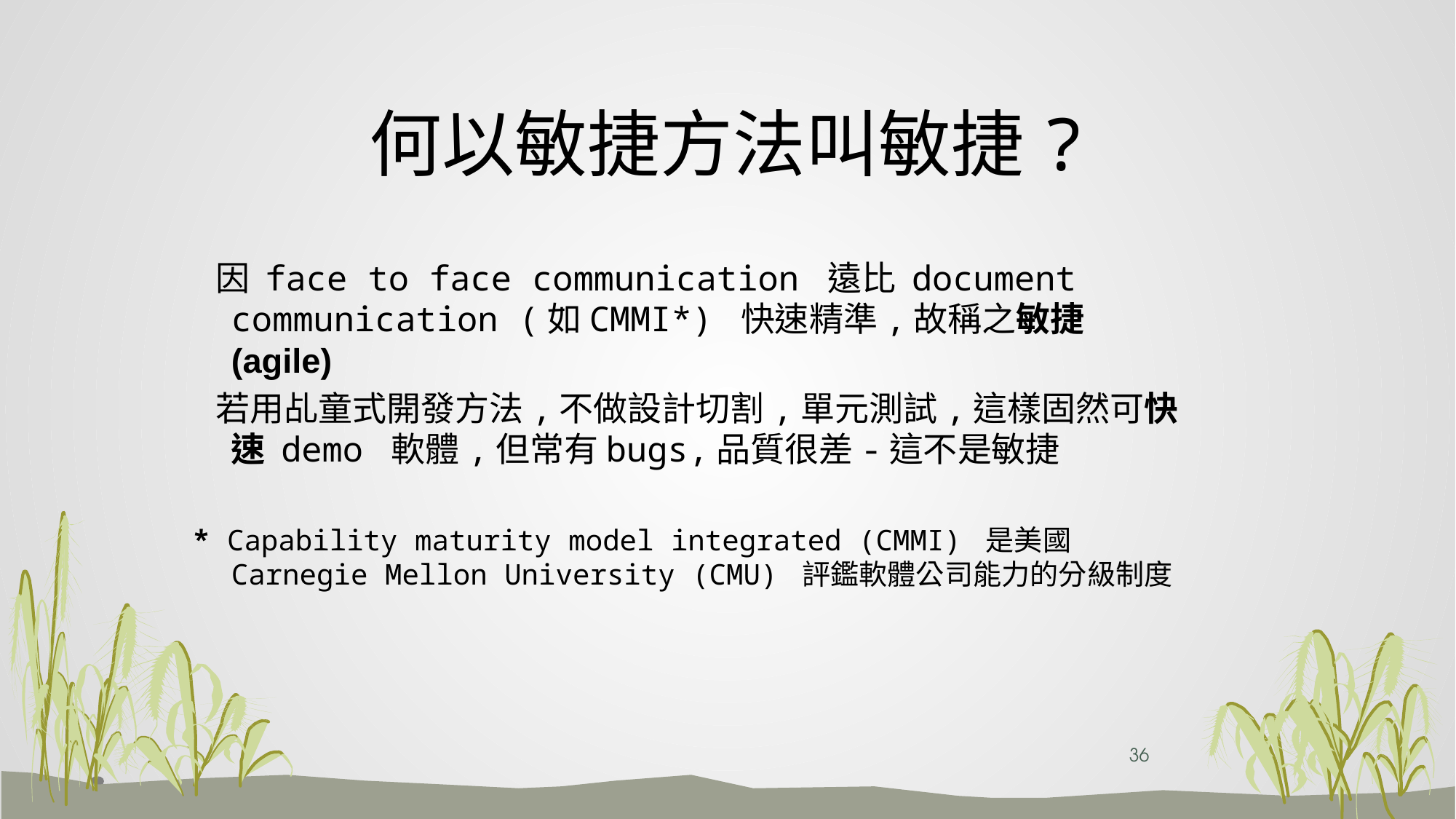

# 何以敏捷方法叫敏捷?
  因 face to face communication 遠比 document communication (如CMMI*) 快速精準,故稱之敏捷  (agile)
  若用乩童式開發方法,不做設計切割,單元測試,這樣固然可快速 demo 軟體,但常有bugs,品質很差-這不是敏捷

* Capability maturity model integrated (CMMI) 是美國 Carnegie Mellon University (CMU) 評鑑軟體公司能力的分級制度

36